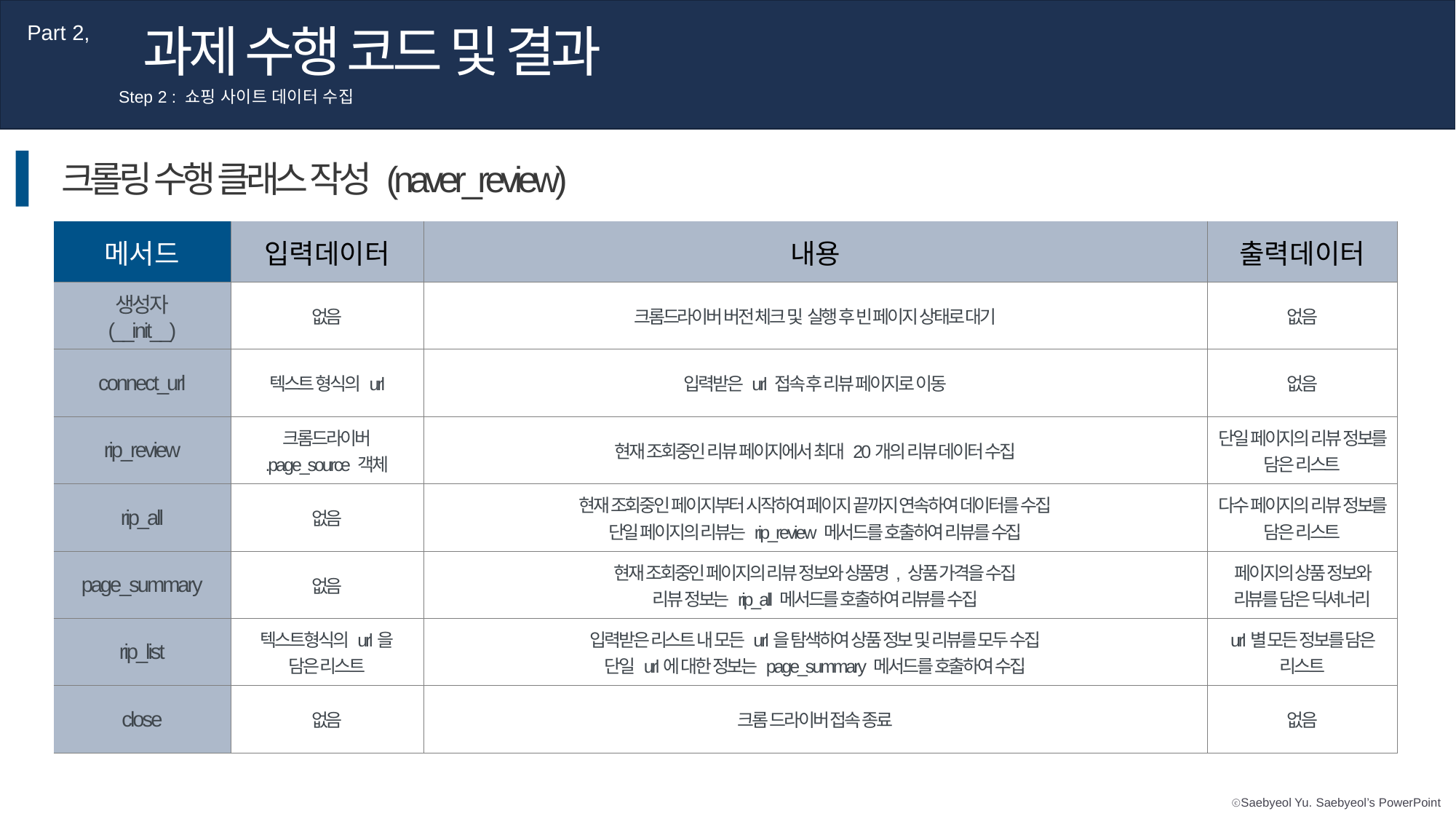

과제 수행 코드 및 결과
Part 2,
Step 2 : 쇼핑 사이트 데이터 수집

크롤링 수행 클래스 작성 (naver_review)
| 메서드 | 입력데이터 | 내용 | 출력데이터 |
| --- | --- | --- | --- |
| 생성자 (\_\_init\_\_) | 없음 | 크롬드라이버 버전 체크 및 실행 후 빈 페이지 상태로 대기 | 없음 |
| connect\_url | 텍스트 형식의 url | 입력받은 url 접속 후 리뷰 페이지로 이동 | 없음 |
| rip\_review | 크롬드라이버 .page\_source 객체 | 현재 조회중인 리뷰 페이지에서 최대 20개의 리뷰 데이터 수집 | 단일 페이지의 리뷰 정보를 담은 리스트 |
| rip\_all | 없음 | 현재 조회중인 페이지부터 시작하여 페이지 끝까지 연속하여 데이터를 수집 단일 페이지의 리뷰는 rip\_review 메서드를 호출하여 리뷰를 수집 | 다수 페이지의 리뷰 정보를 담은 리스트 |
| page\_summary | 없음 | 현재 조회중인 페이지의 리뷰 정보와 상품명, 상품 가격을 수집 리뷰 정보는 rip\_all 메서드를 호출하여 리뷰를 수집 | 페이지의 상품 정보와 리뷰를 담은 딕셔너리 |
| rip\_list | 텍스트형식의 url을 담은 리스트 | 입력받은 리스트 내 모든 url을 탐색하여 상품 정보 및 리뷰를 모두 수집 단일 url에 대한 정보는 page\_summary 메서드를 호출하여 수집 | url별 모든 정보를 담은 리스트 |
| close | 없음 | 크롬 드라이버 접속 종료 | 없음 |